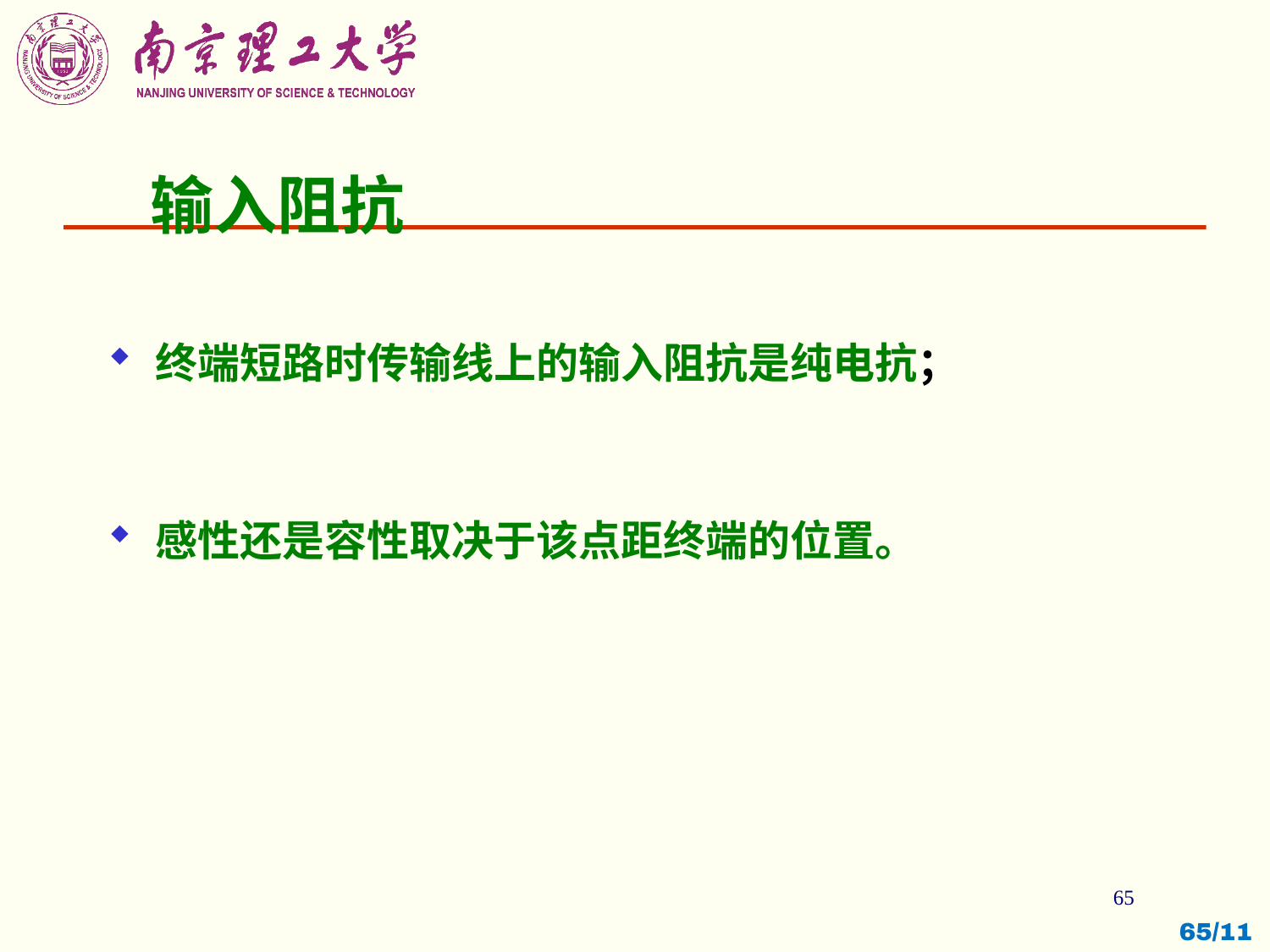

# 输入阻抗
终端短路时传输线上的输入阻抗是纯电抗；

感性还是容性取决于该点距终端的位置。

65/11